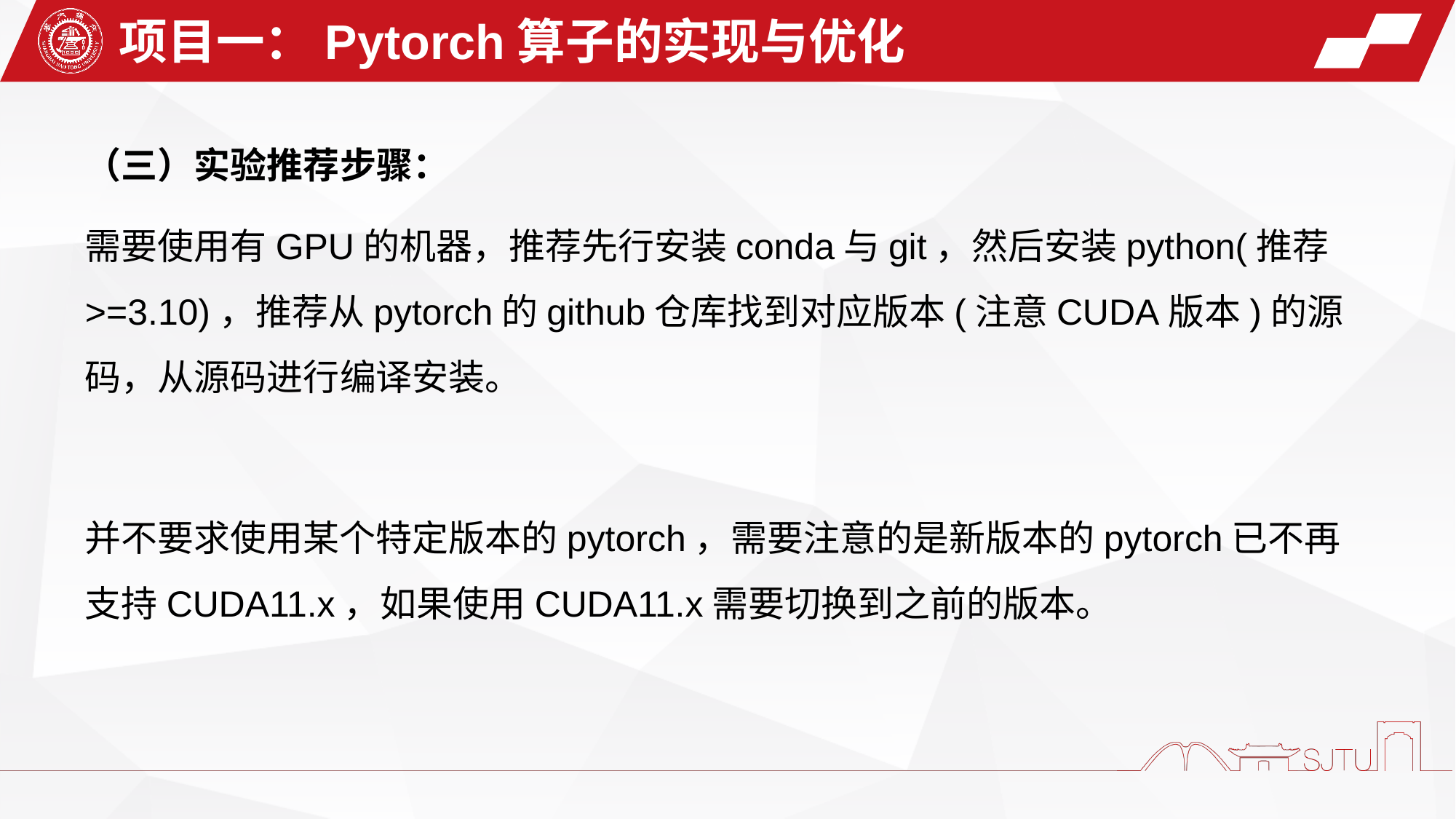

项目一：Pytorch算子的实现与优化
（三）实验推荐步骤：
需要使用有GPU的机器，推荐先行安装conda与git，然后安装python(推荐>=3.10)，推荐从pytorch的github仓库找到对应版本(注意CUDA版本)的源码，从源码进行编译安装。

并不要求使用某个特定版本的pytorch，需要注意的是新版本的pytorch已不再支持CUDA11.x，如果使用CUDA11.x需要切换到之前的版本。